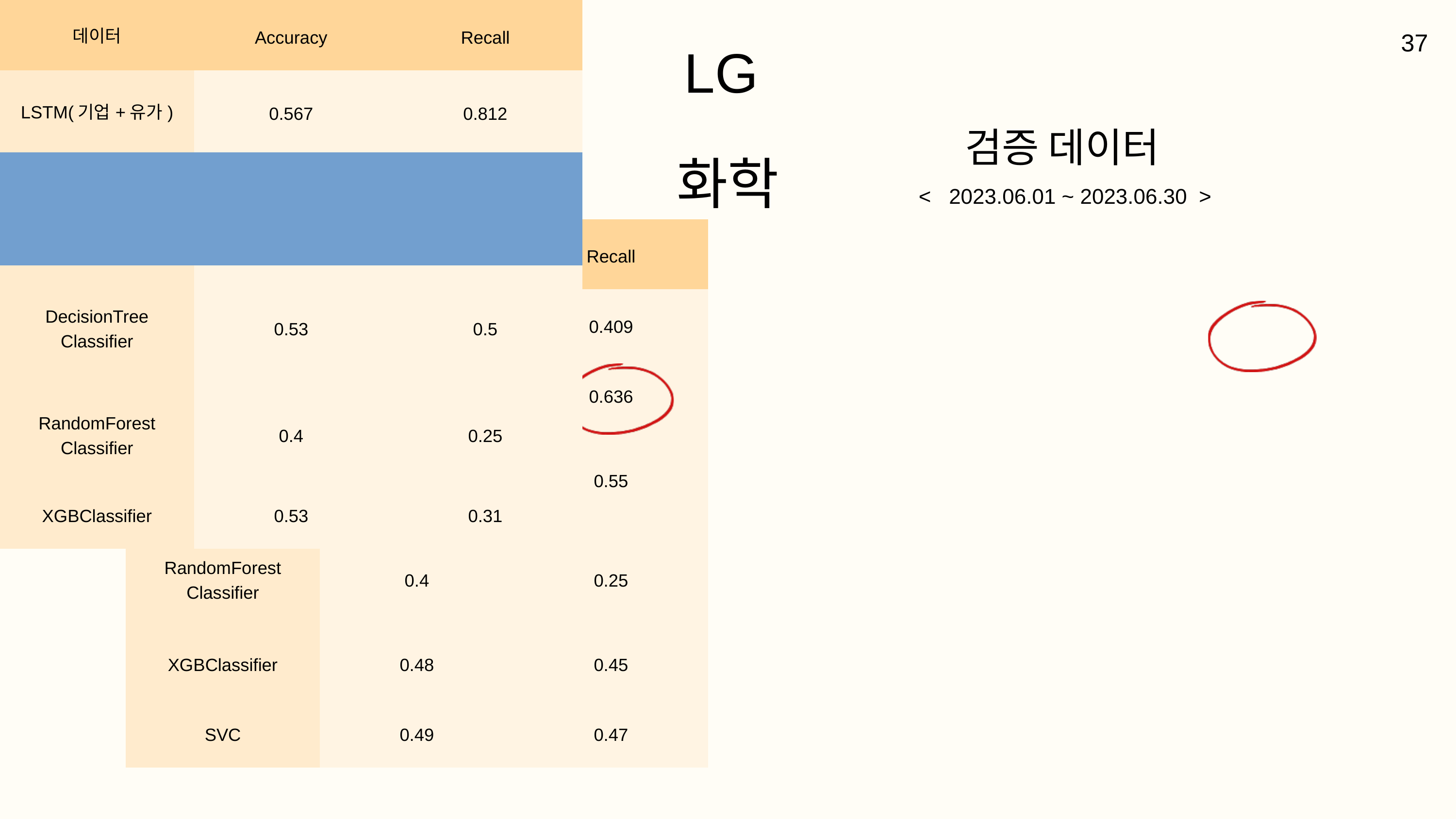

LG화학
37
6
모델평가

학습 데이터
검증 데이터
 <   2022.01.01 ~ 2023.05.31  >
 <   2023.06.01 ~ 2023.06.30  >
| 데이터 | Accuracy | Recall |
| --- | --- | --- |
| LSTM(기업+유가) | 0.567 | 0.812 |
| LSTM(기업+유가) | 0.567 | 0.812 |
| DecisionTree Classifier | 0.53 | 0.5 |
| RandomForest Classifier | 0.4 | 0.25 |
| XGBClassifier | 0.53 | 0.31 |
| SVC | 0.5 | 0.25 |
| 데이터 | Accuracy | Recall |
| --- | --- | --- |
| LSTM(기업) LSTM(기업+유가) | 0.546 | 0.409 |
| LSTM(기업) LSTM(기업+유가) | 0.5360 | 0.636 |
| DecisionTree Classifier | 0.53 | 0.55 |
| RandomForest Classifier | 0.4 | 0.25 |
| XGBClassifier | 0.48 | 0.45 |
| SVC | 0.49 | 0.47 |